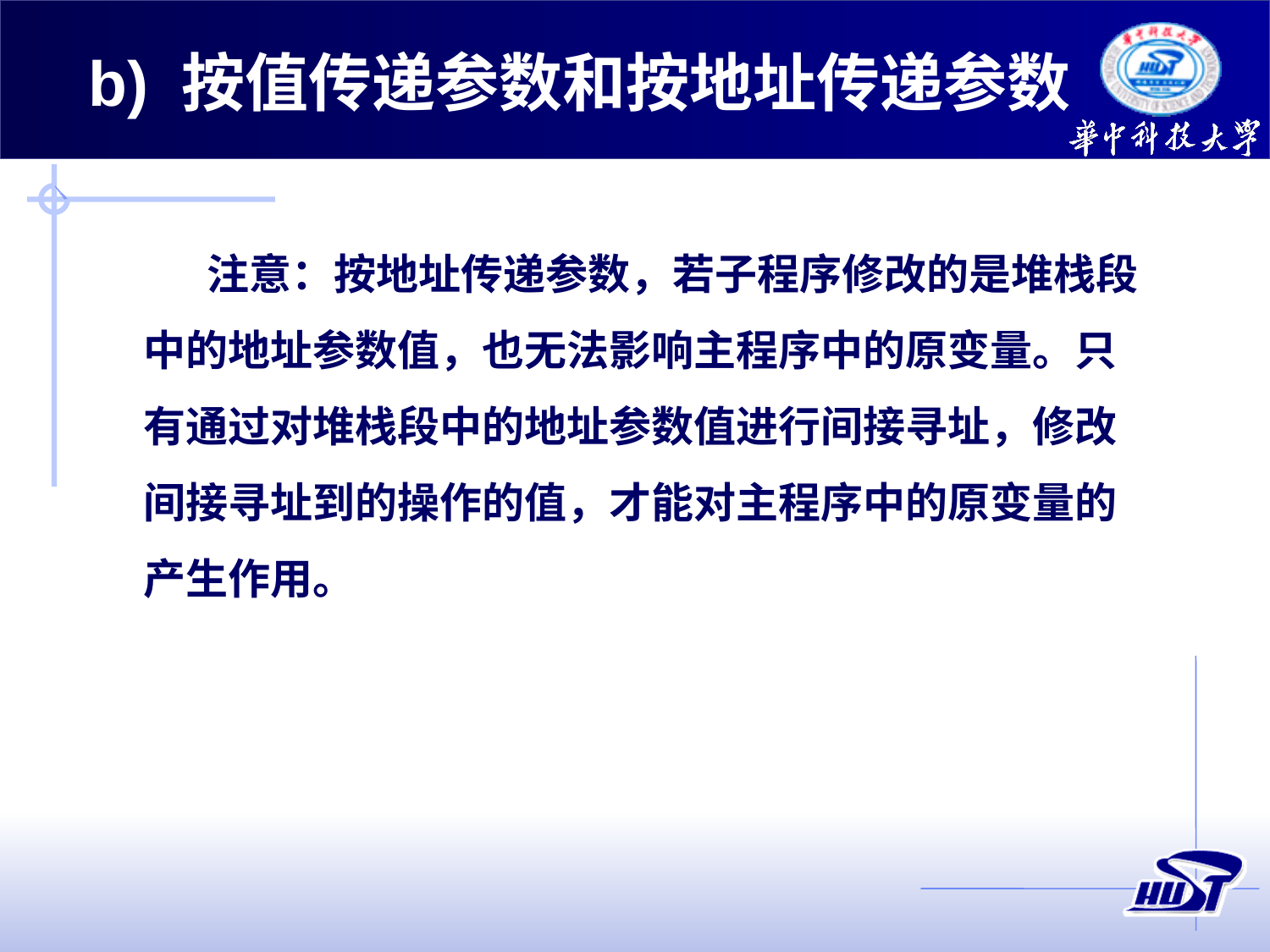

b) 按值传递参数和按地址传递参数
注意：按地址传递参数，若子程序修改的是堆栈段中的地址参数值，也无法影响主程序中的原变量。只有通过对堆栈段中的地址参数值进行间接寻址，修改间接寻址到的操作的值，才能对主程序中的原变量的产生作用。